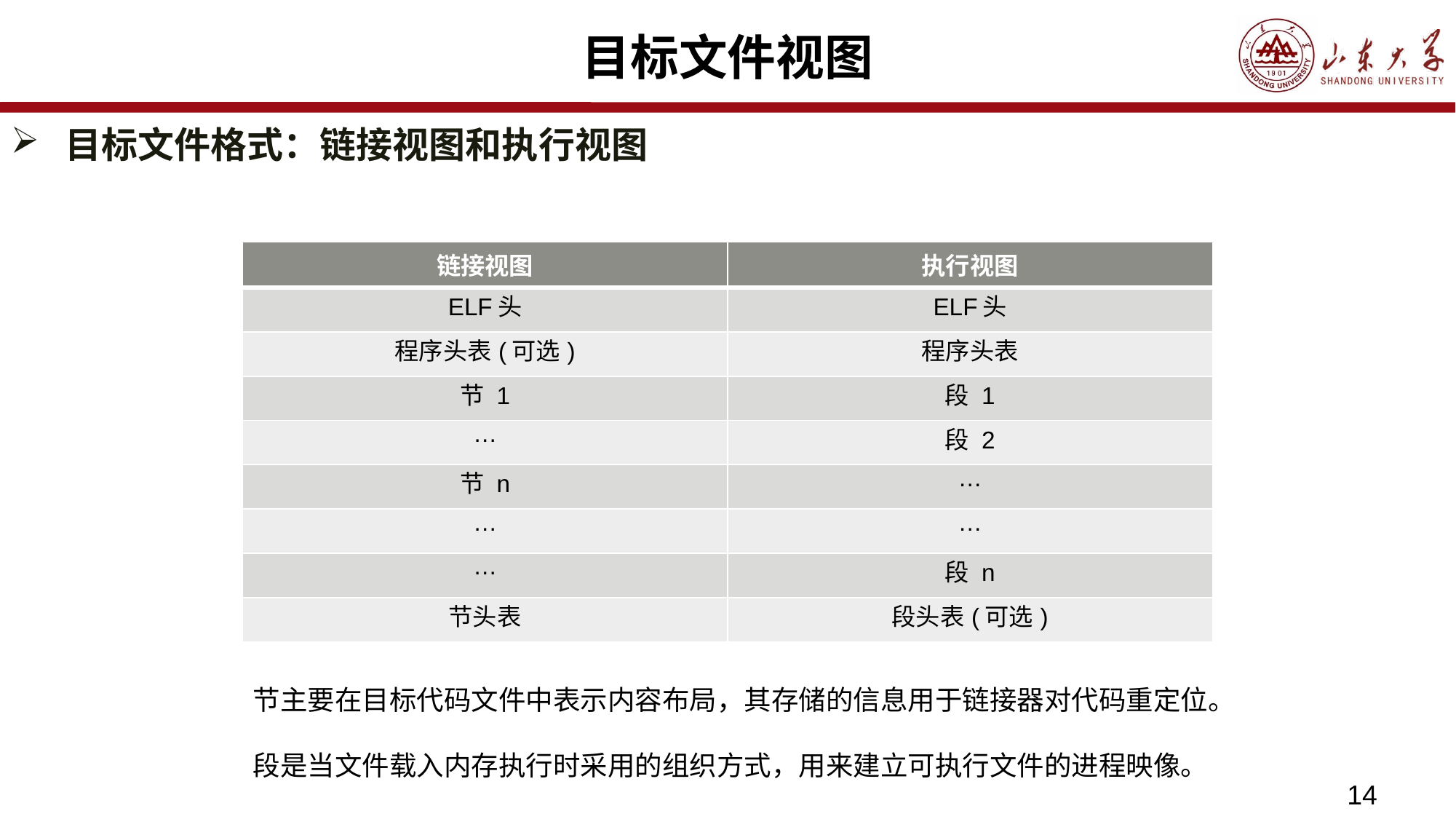

# 目标文件视图
目标文件格式：链接视图和执行视图
| 链接视图 | 执行视图 |
| --- | --- |
| ELF头 | ELF头 |
| 程序头表(可选) | 程序头表 |
| 节 1 | 段 1 |
| … | 段 2 |
| 节 n | … |
| … | … |
| … | 段 n |
| 节头表 | 段头表(可选) |
节主要在目标代码文件中表示内容布局，其存储的信息用于链接器对代码重定位。

段是当文件载入内存执行时采用的组织方式，用来建立可执行文件的进程映像。
14